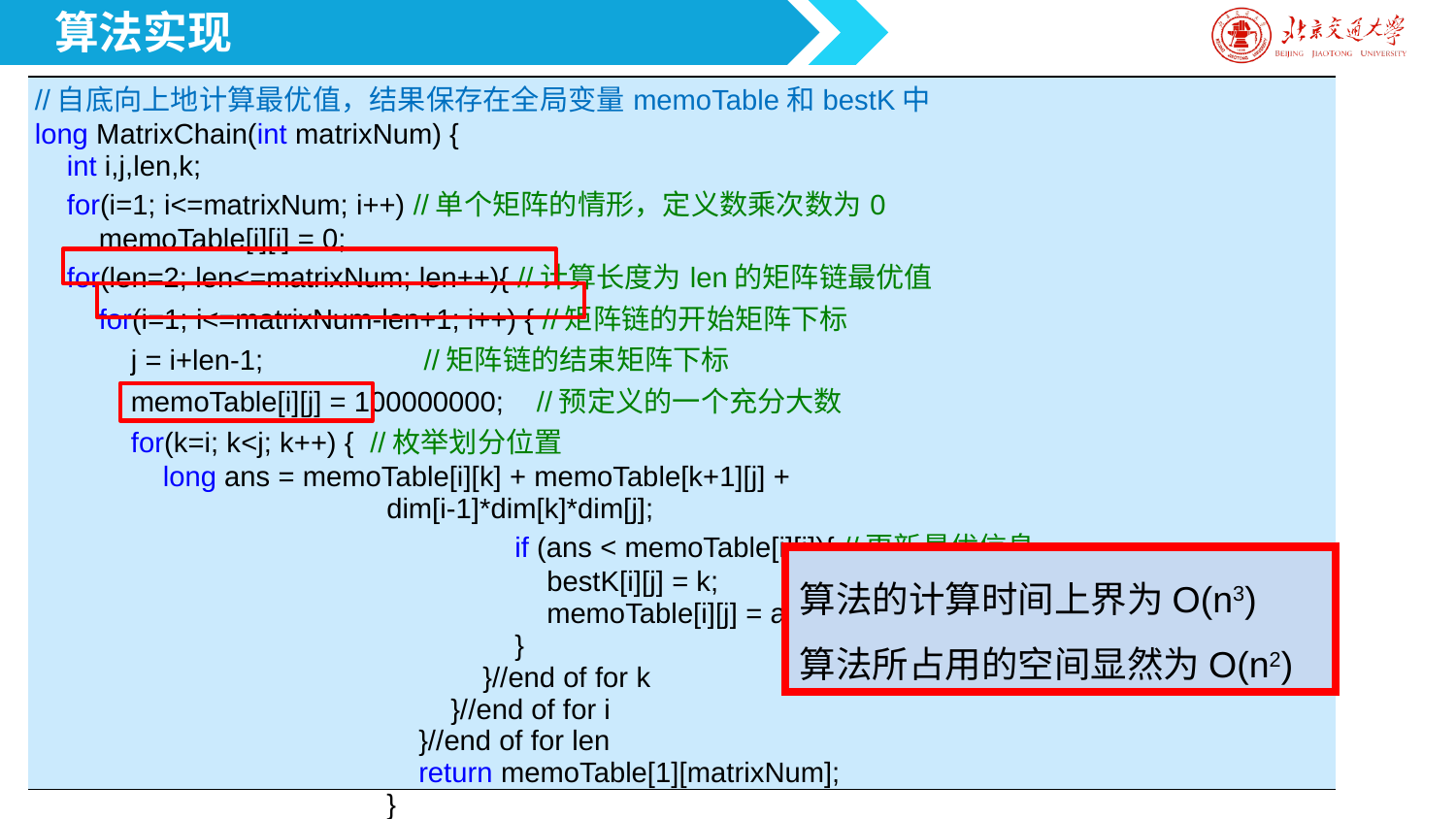

算法实现
| //自底向上地计算最优值，结果保存在全局变量memoTable和bestK中 long MatrixChain(int matrixNum) { int i,j,len,k; for(i=1; i<=matrixNum; i++) //单个矩阵的情形，定义数乘次数为0 memoTable[i][i] = 0; for(len=2; len<=matrixNum; len++){ //计算长度为len的矩阵链最优值 for(i=1; i<=matrixNum-len+1; i++) { //矩阵链的开始矩阵下标 j = i+len-1; //矩阵链的结束矩阵下标 memoTable[i][j] = 100000000; //预定义的一个充分大数 for(k=i; k<j; k++) { //枚举划分位置 long ans = memoTable[i][k] + memoTable[k+1][j] + dim[i-1]\*dim[k]\*dim[j]; if (ans < memoTable[i][j]){ //更新最优信息 bestK[i][j] = k; memoTable[i][j] = ans; } }//end of for k }//end of for i }//end of for len return memoTable[1][matrixNum]; } |
| --- |

算法的计算时间上界为O(n3)
算法所占用的空间显然为O(n2)